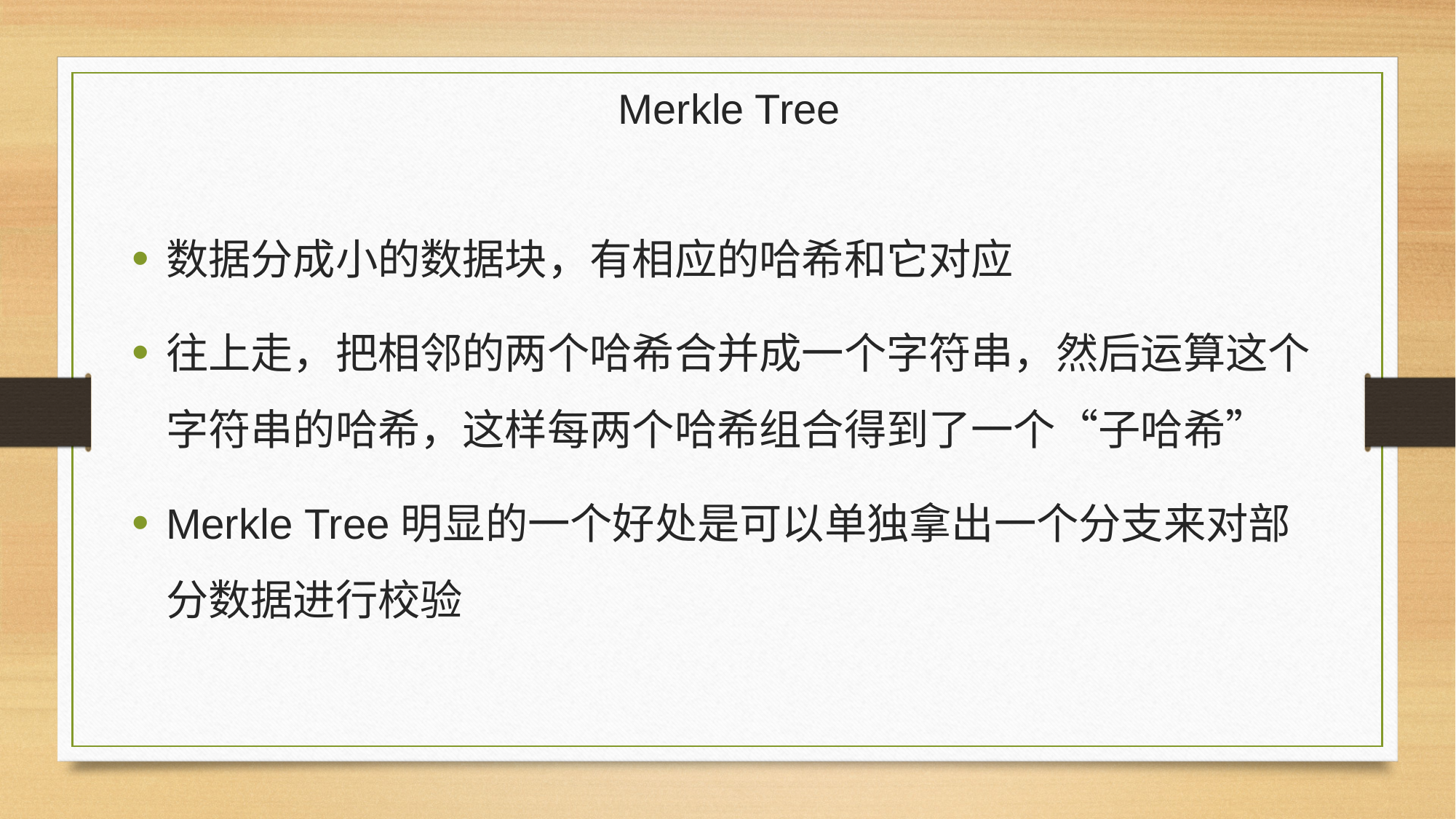

# Merkle Tree
数据分成小的数据块，有相应的哈希和它对应
往上走，把相邻的两个哈希合并成一个字符串，然后运算这个字符串的哈希，这样每两个哈希组合得到了一个“子哈希”
Merkle Tree明显的一个好处是可以单独拿出一个分支来对部分数据进行校验